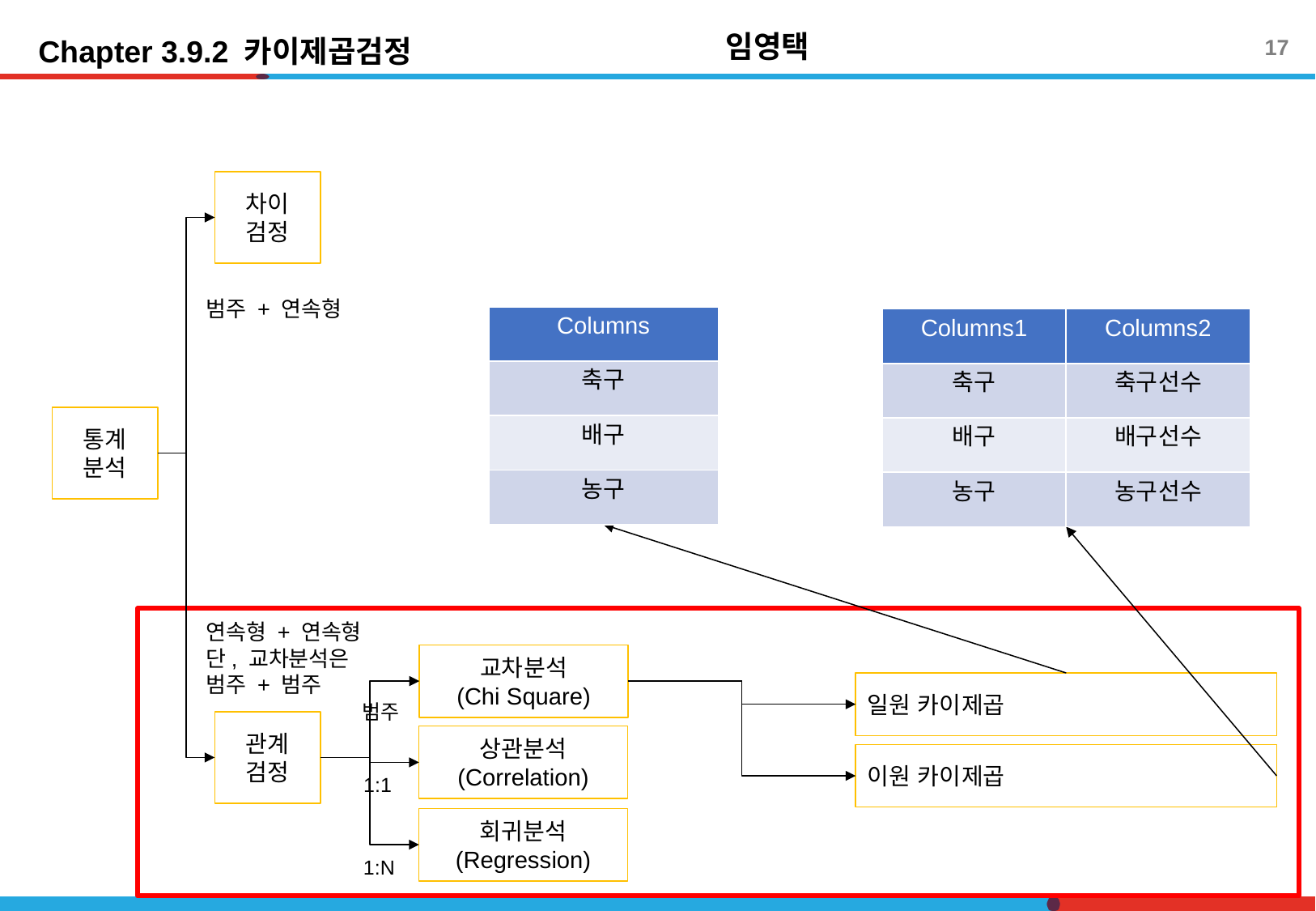

임영택
Chapter 3.9.2 카이제곱검정
17
차이
검정
범주 + 연속형
| Columns |
| --- |
| 축구 |
| 배구 |
| 농구 |
| Columns1 | Columns2 |
| --- | --- |
| 축구 | 축구선수 |
| 배구 | 배구선수 |
| 농구 | 농구선수 |
통계
분석

연속형 + 연속형
단, 교차분석은
범주 + 범주
교차분석
(Chi Square)
일원 카이제곱
범주
관계
검정
상관분석
(Correlation)
이원 카이제곱
1:1
회귀분석
(Regression)
1:N